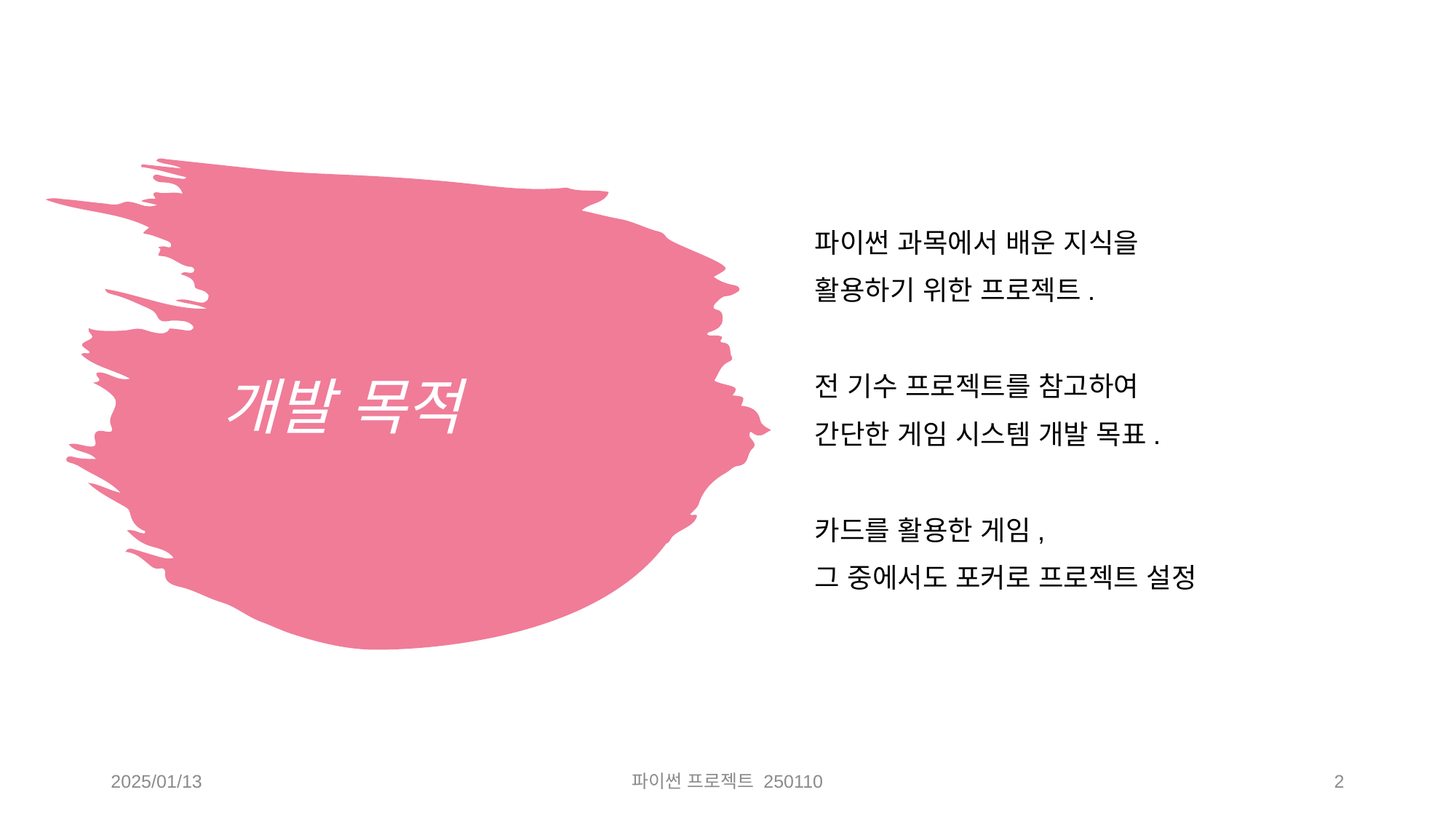

파이썬 과목에서 배운 지식을
활용하기 위한 프로젝트.

전 기수 프로젝트를 참고하여
간단한 게임 시스템 개발 목표.

카드를 활용한 게임,
그 중에서도 포커로 프로젝트 설정
# 개발 목적
2025/01/13
파이썬 프로젝트 250110
2